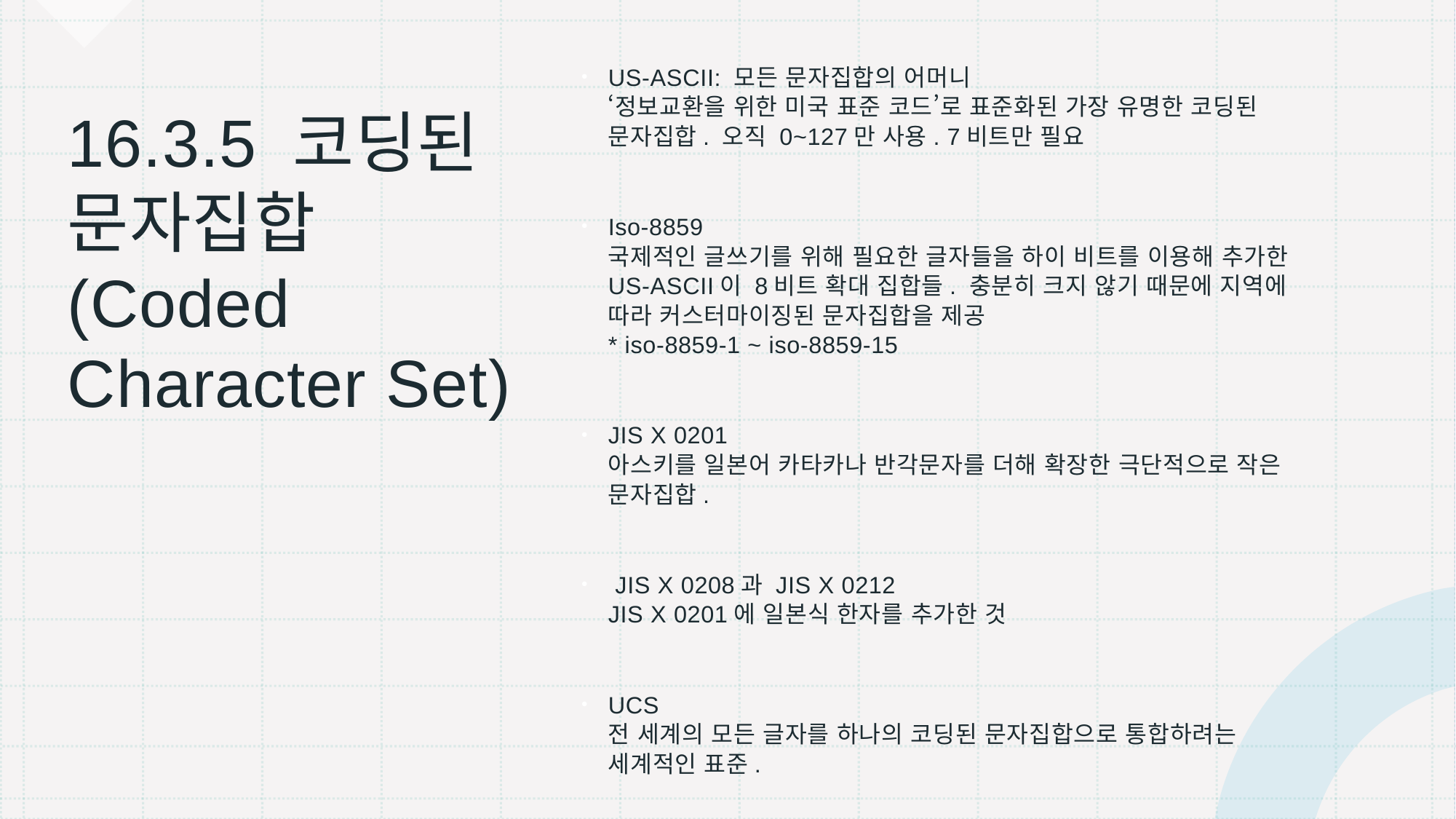

US-ASCII: 모든 문자집합의 어머니
‘정보교환을 위한 미국 표준 코드’로 표준화된 가장 유명한 코딩된 문자집합. 오직 0~127만 사용. 7비트만 필요

Iso-8859
국제적인 글쓰기를 위해 필요한 글자들을 하이 비트를 이용해 추가한 US-ASCII이 8비트 확대 집합들. 충분히 크지 않기 때문에 지역에 따라 커스터마이징된 문자집합을 제공
* iso-8859-1 ~ iso-8859-15

JIS X 0201
아스키를 일본어 카타카나 반각문자를 더해 확장한 극단적으로 작은 문자집합.

 JIS X 0208과 JIS X 0212
JIS X 0201에 일본식 한자를 추가한 것

UCS
전 세계의 모든 글자를 하나의 코딩된 문자집합으로 통합하려는 세계적인 표준.
# 16.3.5 코딩된 문자집합(Coded Character Set)